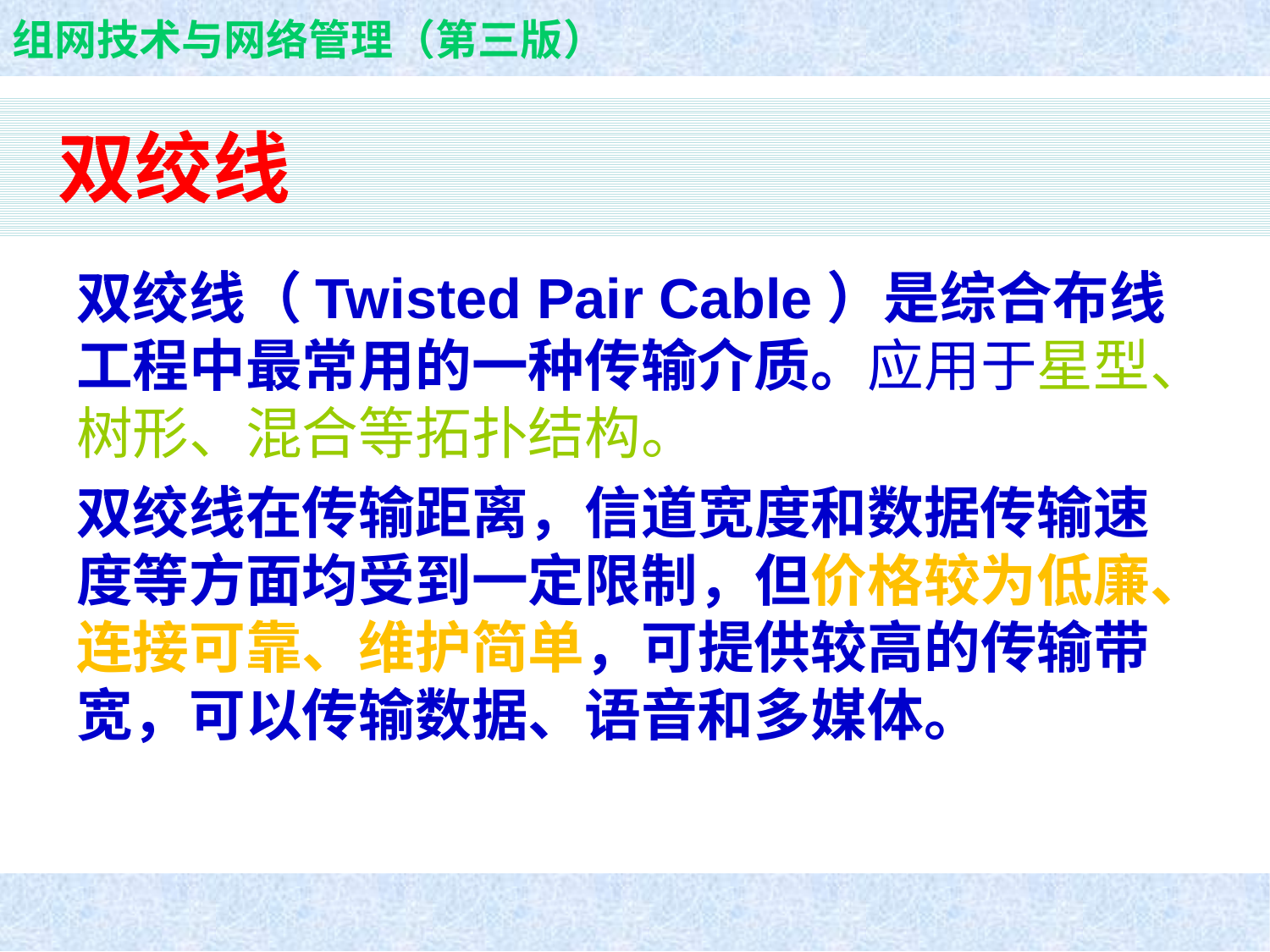

# 双绞线
双绞线（Twisted Pair Cable）是综合布线工程中最常用的一种传输介质。应用于星型、树形、混合等拓扑结构。
双绞线在传输距离，信道宽度和数据传输速度等方面均受到一定限制，但价格较为低廉、连接可靠、维护简单，可提供较高的传输带宽，可以传输数据、语音和多媒体。